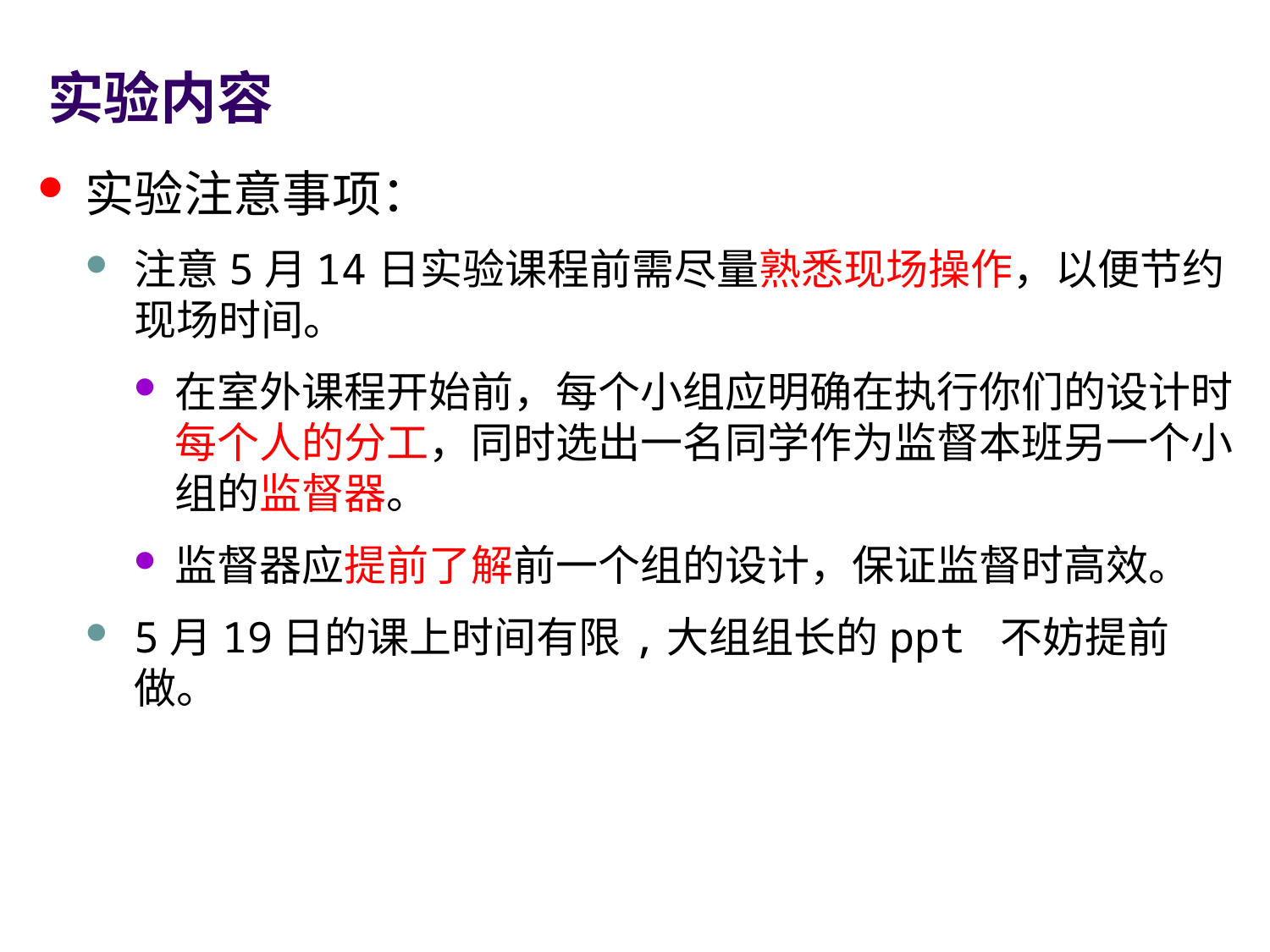

# 实验内容
实验注意事项：
注意5月14日实验课程前需尽量熟悉现场操作，以便节约现场时间。
在室外课程开始前，每个小组应明确在执行你们的设计时每个人的分工，同时选出一名同学作为监督本班另一个小组的监督器。
监督器应提前了解前一个组的设计，保证监督时高效。
5月19日的课上时间有限,大组组长的ppt 不妨提前做。

36